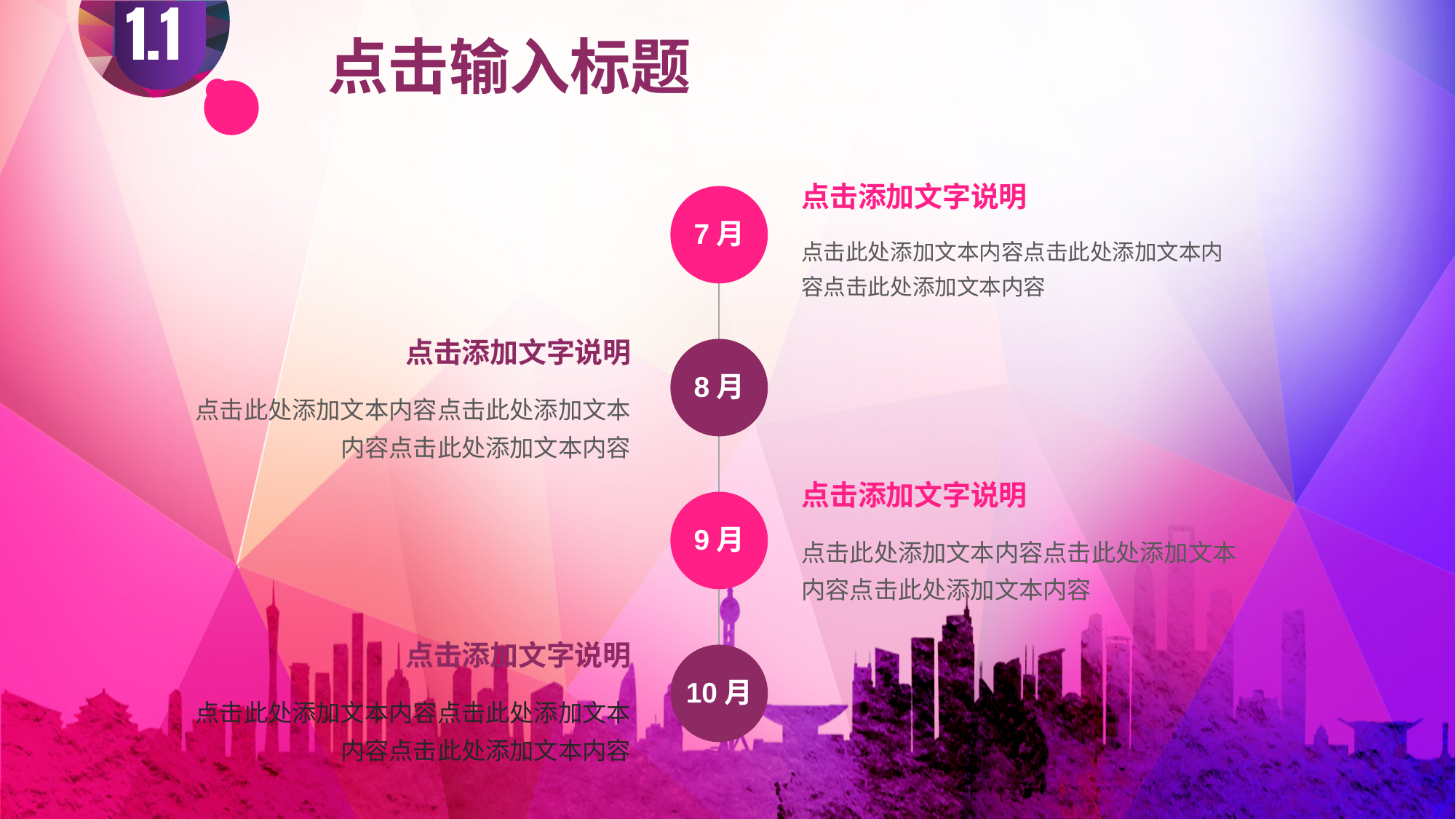

1.1
1.1

点击输入标题

点击添加文字说明

7月
点击此处添加文本内容点击此处添加文本内容点击此处添加文本内容
点击添加文字说明

8月
点击此处添加文本内容点击此处添加文本内容点击此处添加文本内容
点击添加文字说明

9月
点击此处添加文本内容点击此处添加文本内容点击此处添加文本内容
点击添加文字说明

10月
点击此处添加文本内容点击此处添加文本内容点击此处添加文本内容